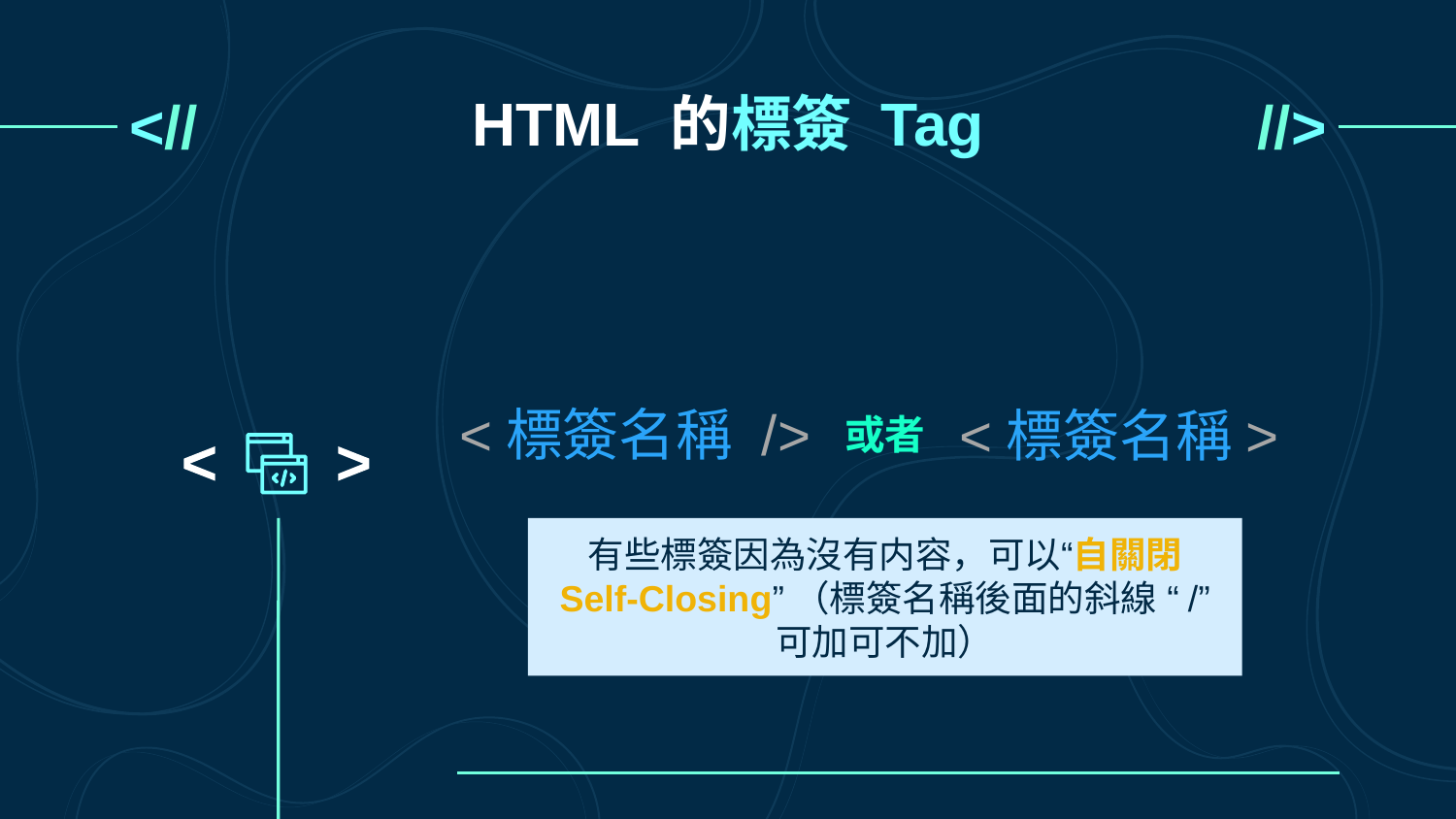

# HTML 的標簽 Tag
<//
//>
<標簽名稱 />
<標簽名稱>
或者

<
<
有些標簽因為沒有内容，可以“自關閉 Self-Closing”（標簽名稱後面的斜線 “/” 可加可不加）